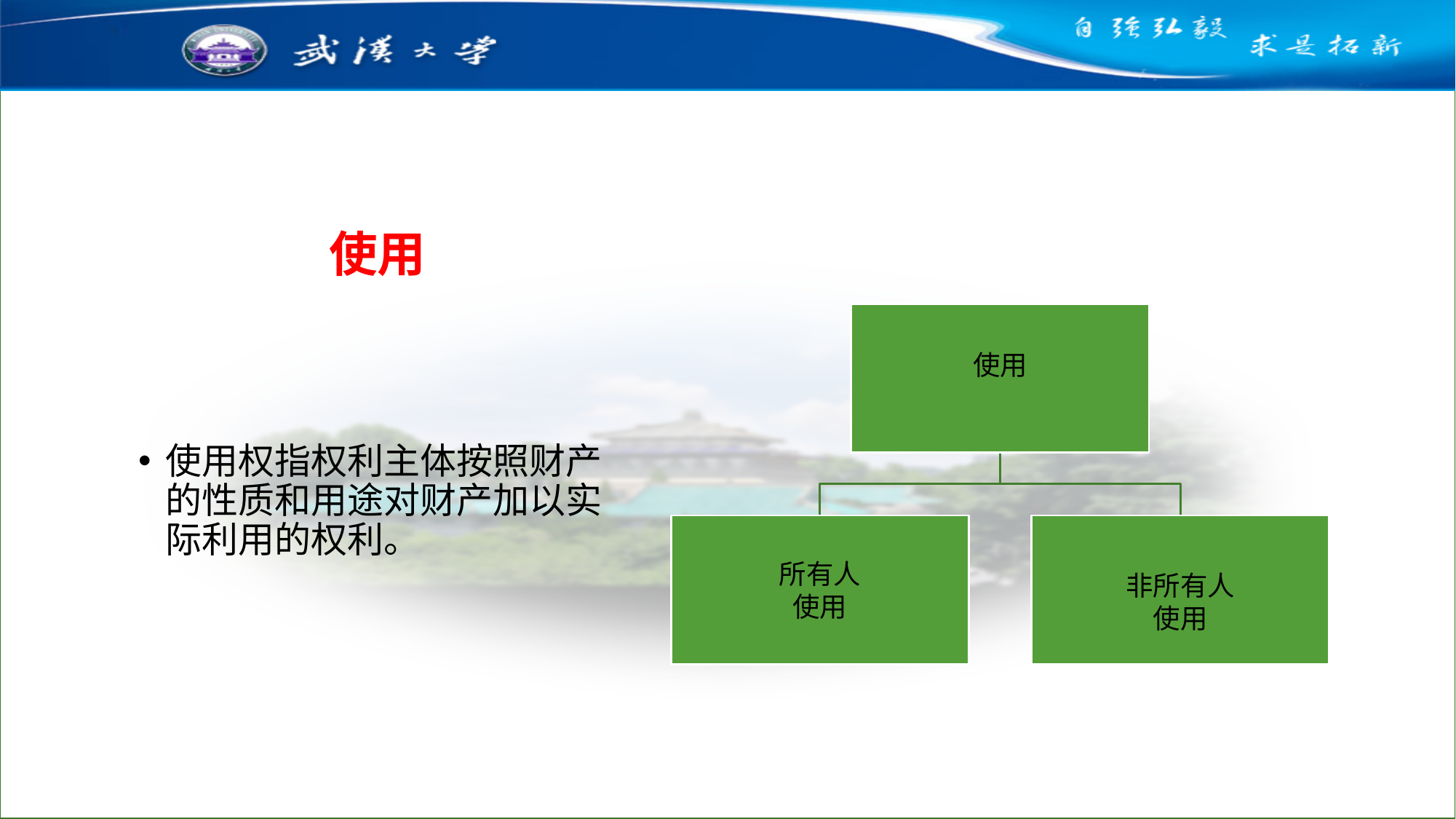

使用

使用

所有人
使用

非所有人
使用

使用权指权利主体按照财产的性质和用途对财产加以实际利用的权利。